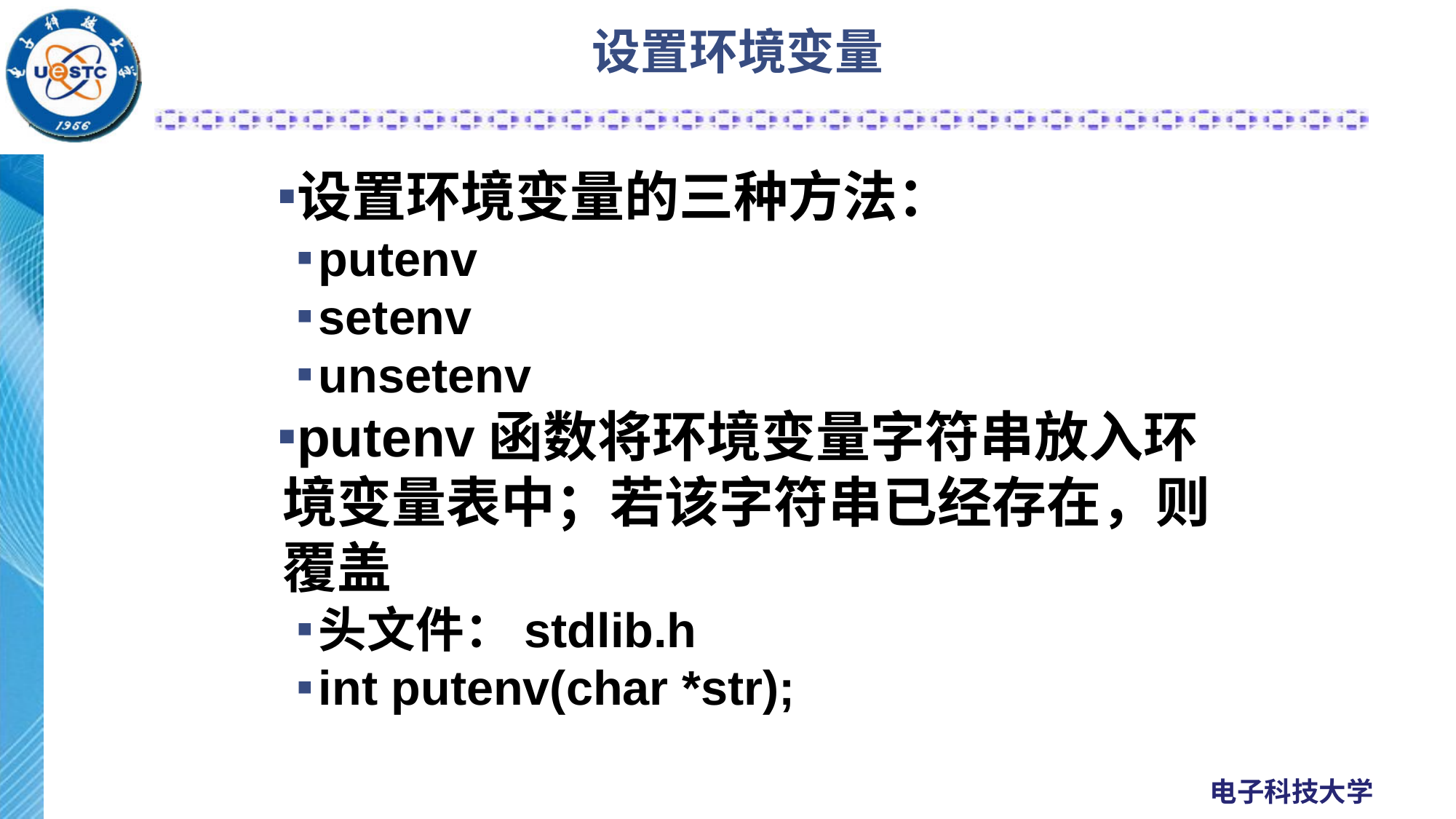

# 设置环境变量
设置环境变量的三种方法：
putenv
setenv
unsetenv
putenv函数将环境变量字符串放入环境变量表中；若该字符串已经存在，则覆盖
头文件：stdlib.h
int putenv(char *str);